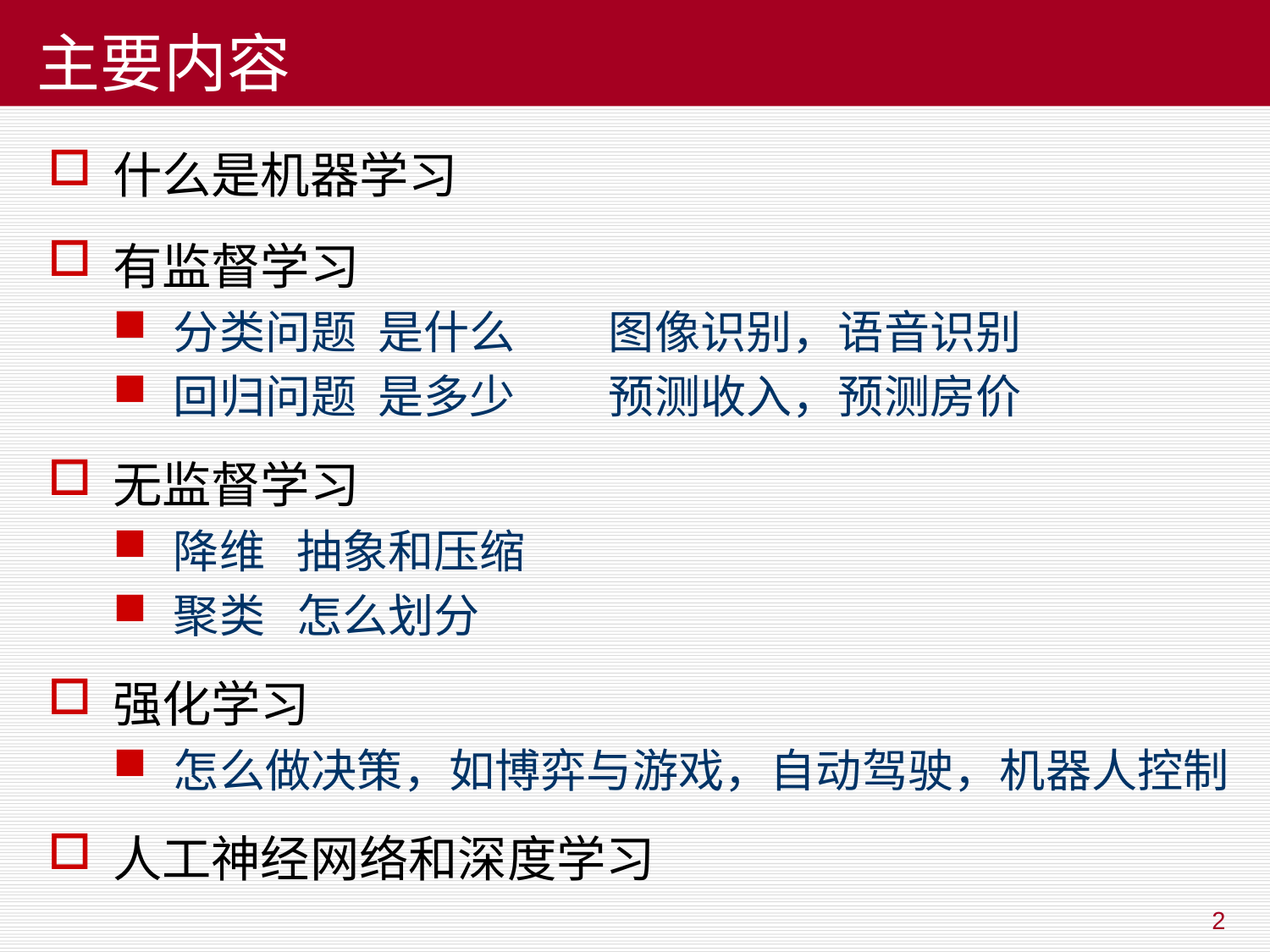

# 主要内容
什么是机器学习
有监督学习
分类问题  是什么         图像识别，语音识别
回归问题  是多少         预测收入，预测房价
无监督学习
降维   抽象和压缩
聚类   怎么划分
强化学习
怎么做决策，如博弈与游戏，自动驾驶，机器人控制
人工神经网络和深度学习
2